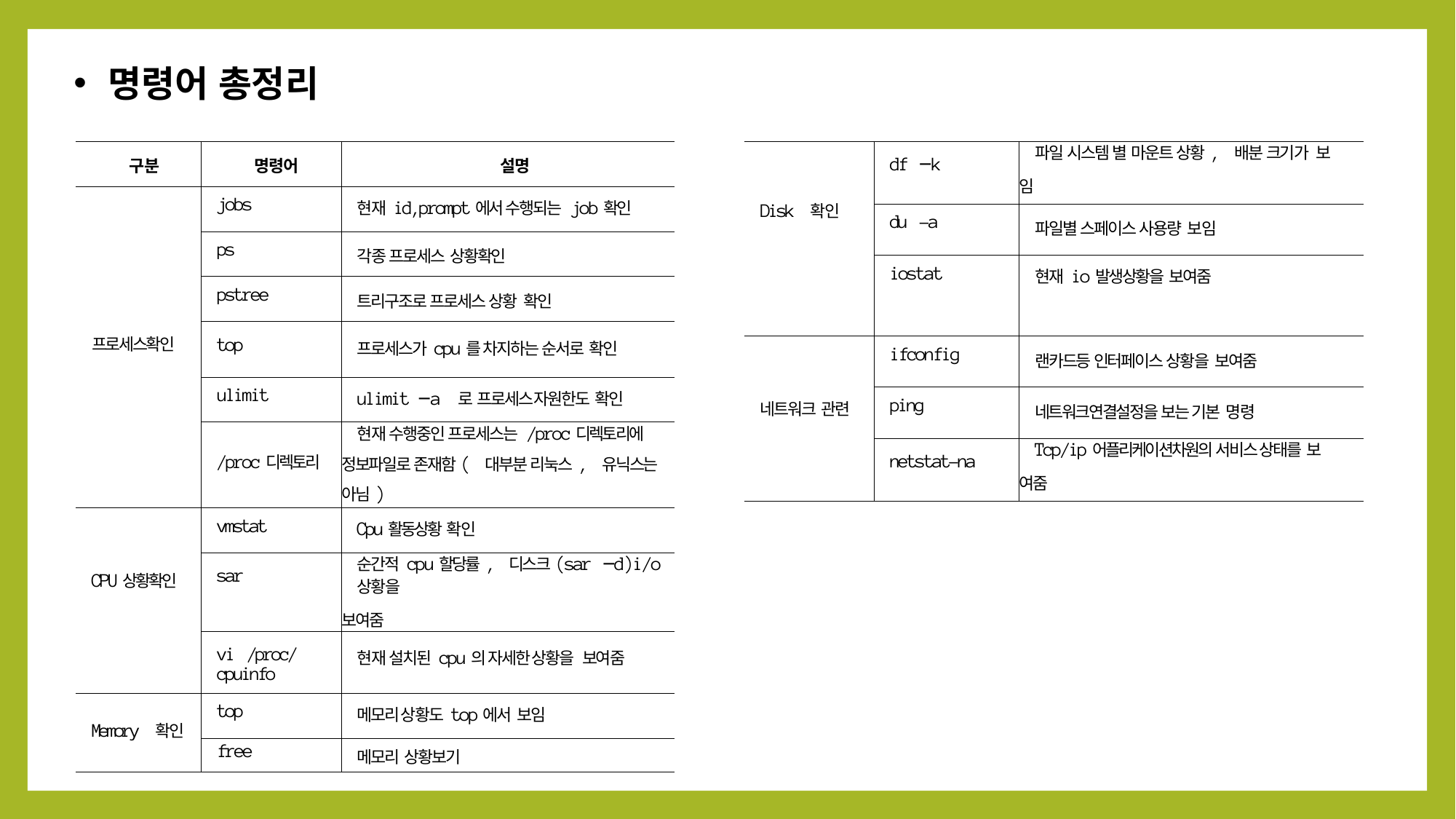

명령어 총정리
| 구분 | 명령어 | 설명 |
| --- | --- | --- |
| 프로세스확인 | jobs | 현재 id,prompt에서 수행되는 job확인 |
|  | ps | 각종 프로세스 상황확인 |
|  | pstree | 트리구조로 프로세스 상황 확인 |
|  | top | 프로세스가 cpu를 차지하는 순서로 확인 |
|  | ulimit | ulimit –a 로 프로세스 자원한도 확인 |
|  | /proc디렉토리 | 현재 수행중인 프로세스는 /proc디렉토리에 정보파일로 존재함( 대부분 리눅스, 유닉스는 아님) |
| CPU상황확인 | vmstat | Cpu활동상황 확인 |
|  | sar | 순간적 cpu할당률, 디스크(sar –d)i/o상황을 보여줌 |
|  | vi /proc/cpuinfo | 현재 설치된 cpu의 자세한 상황을 보여줌 |
| Memory 확인 | top | 메모리 상황도 top에서 보임 |
|  | free | 메모리 상황보기 |
| Disk 확인 | df –k | 파일 시스템 별 마운트 상황, 배분 크기가 보 임 |
| --- | --- | --- |
|  | du -a | 파일별 스페이스 사용량 보임 |
|  | iostat | 현재 io발생상황을 보여줌 |
| 네트워크 관련 | ifconfig | 랜카드등 인터페이스 상황을 보여줌 |
|  | ping | 네트워크연결설정을 보는 기본 명령 |
|  | netstat-na | Tcp/ip어플리케이션차원의 서비스 상태를 보 여줌 |